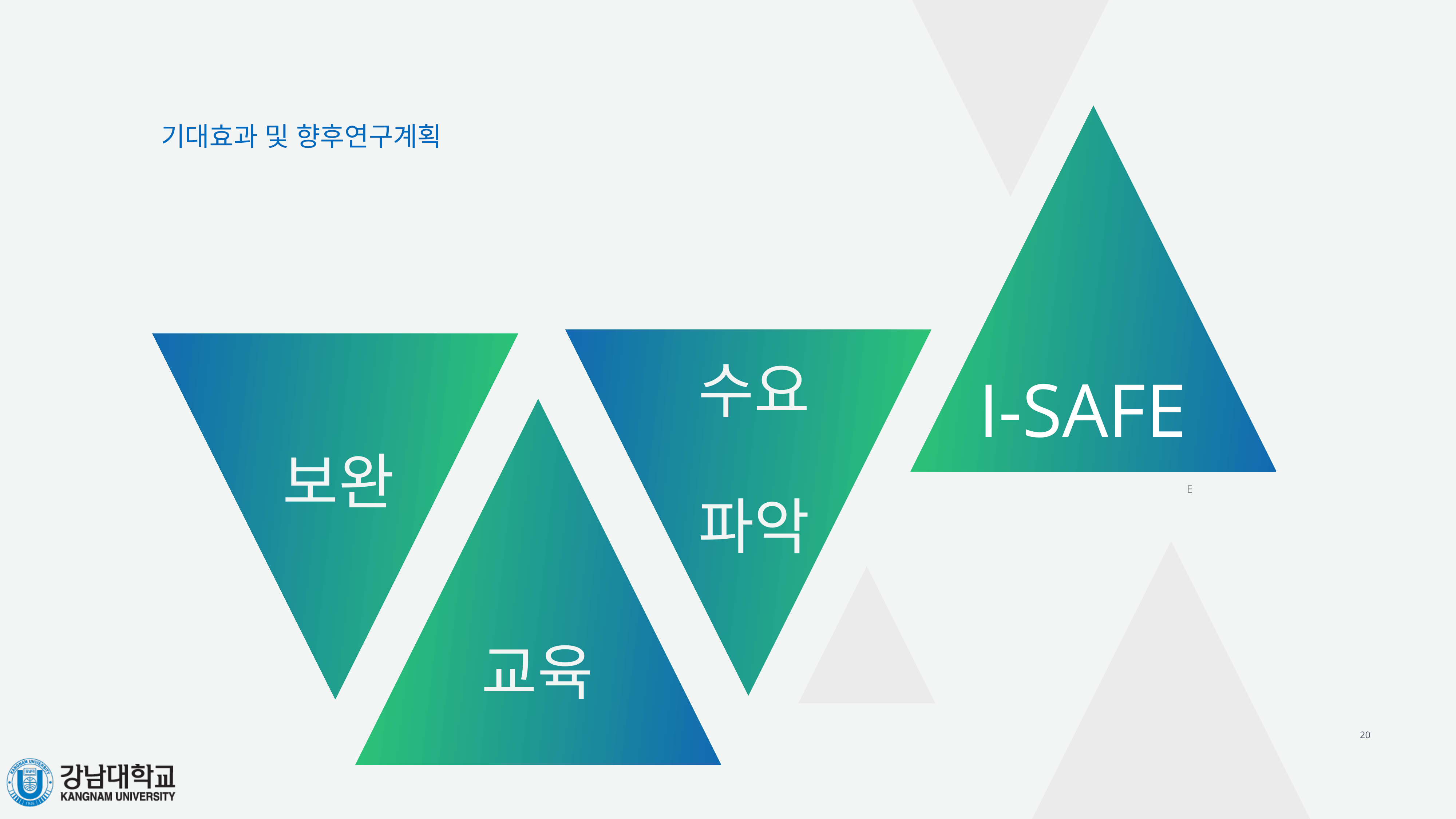

기대효과 및 향후연구계획

보완
I-SAFEE

수요
파악

교육
20